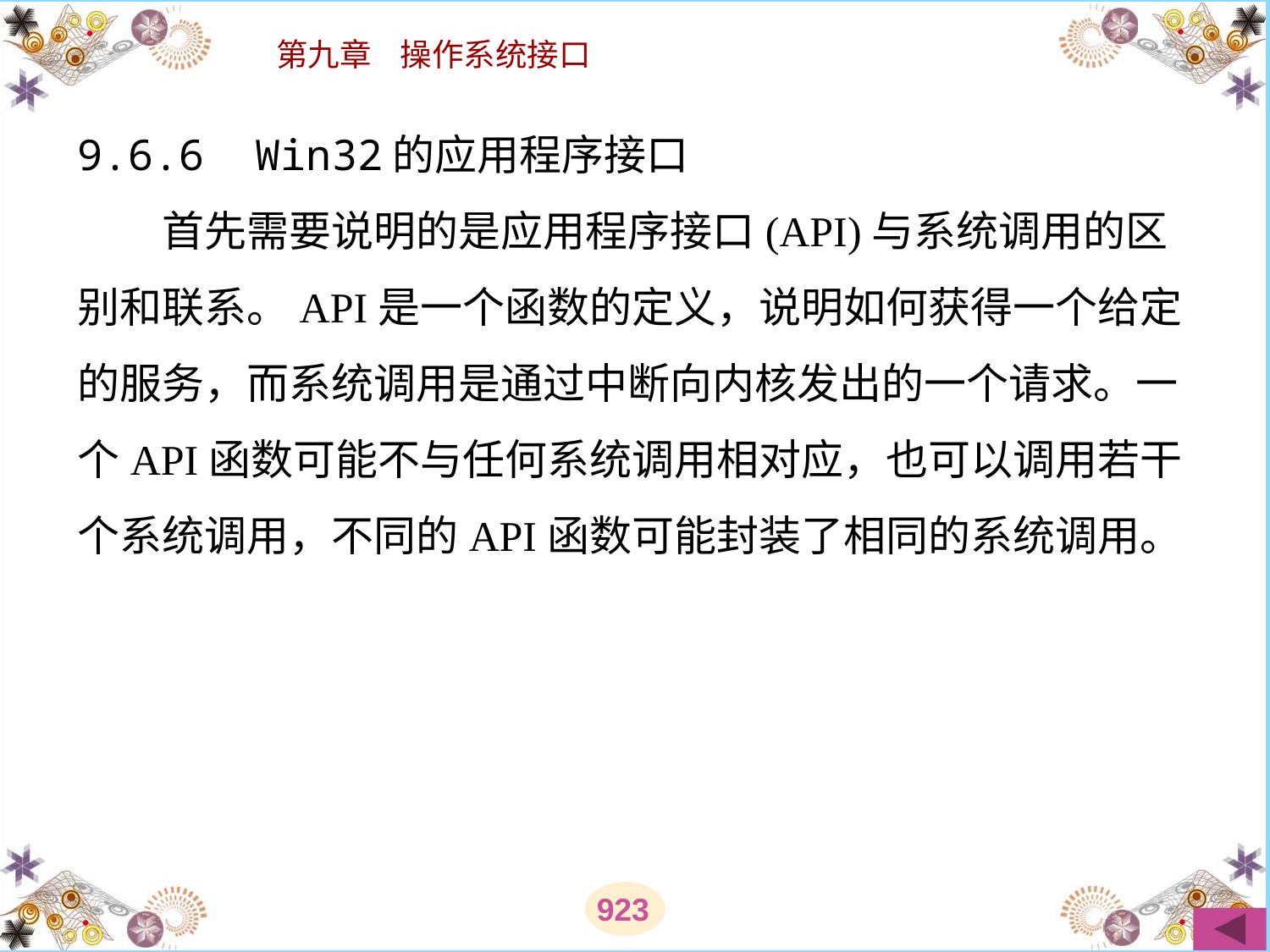

# 9.6.6  Win32的应用程序接口 　　首先需要说明的是应用程序接口(API)与系统调用的区别和联系。API是一个函数的定义，说明如何获得一个给定的服务，而系统调用是通过中断向内核发出的一个请求。一个API函数可能不与任何系统调用相对应，也可以调用若干个系统调用，不同的API函数可能封装了相同的系统调用。